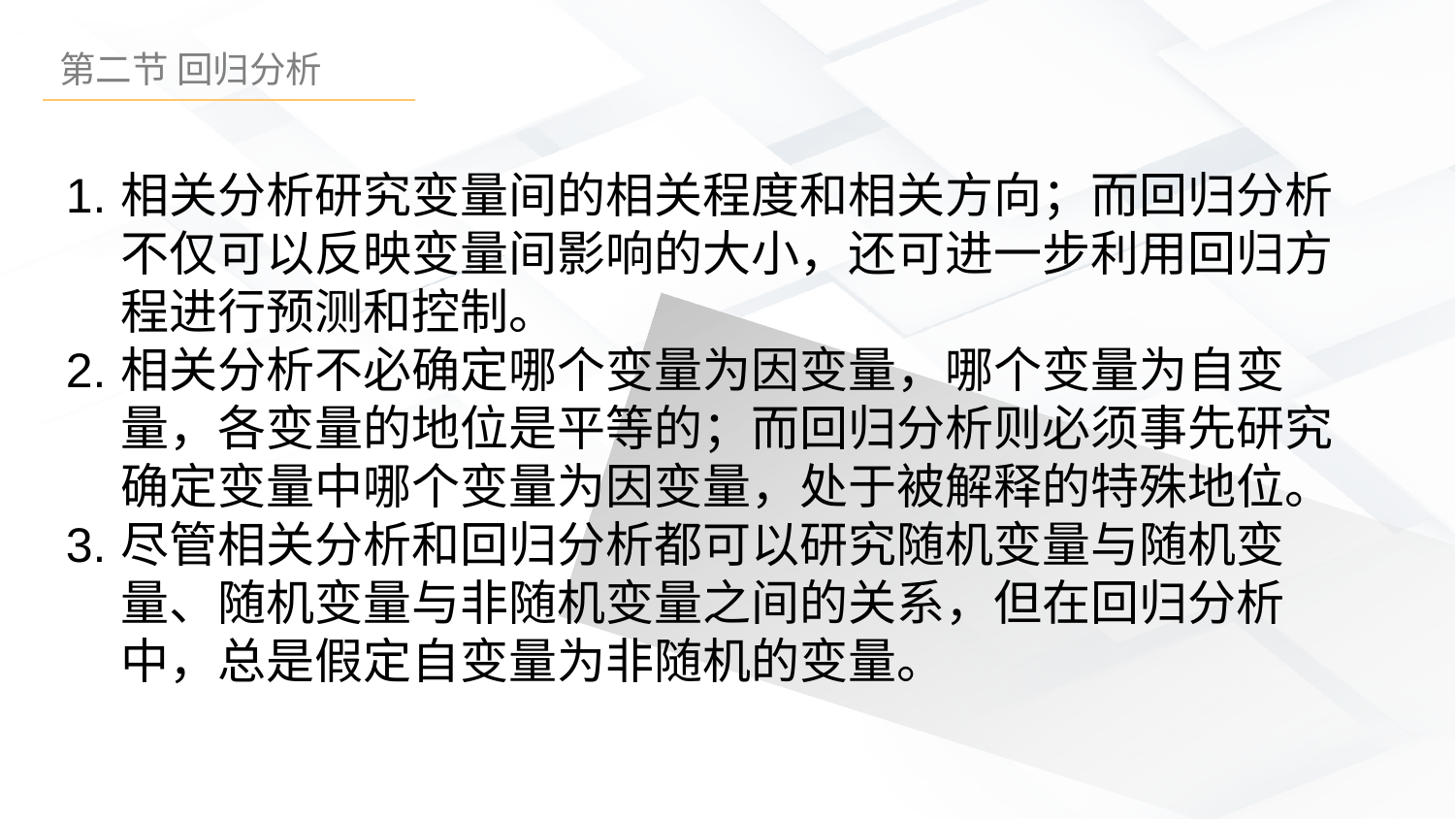

相关分析研究变量间的相关程度和相关方向；而回归分析不仅可以反映变量间影响的大小，还可进一步利用回归方程进行预测和控制。
相关分析不必确定哪个变量为因变量，哪个变量为自变量，各变量的地位是平等的；而回归分析则必须事先研究确定变量中哪个变量为因变量，处于被解释的特殊地位。
尽管相关分析和回归分析都可以研究随机变量与随机变量、随机变量与非随机变量之间的关系，但在回归分析中，总是假定自变量为非随机的变量。